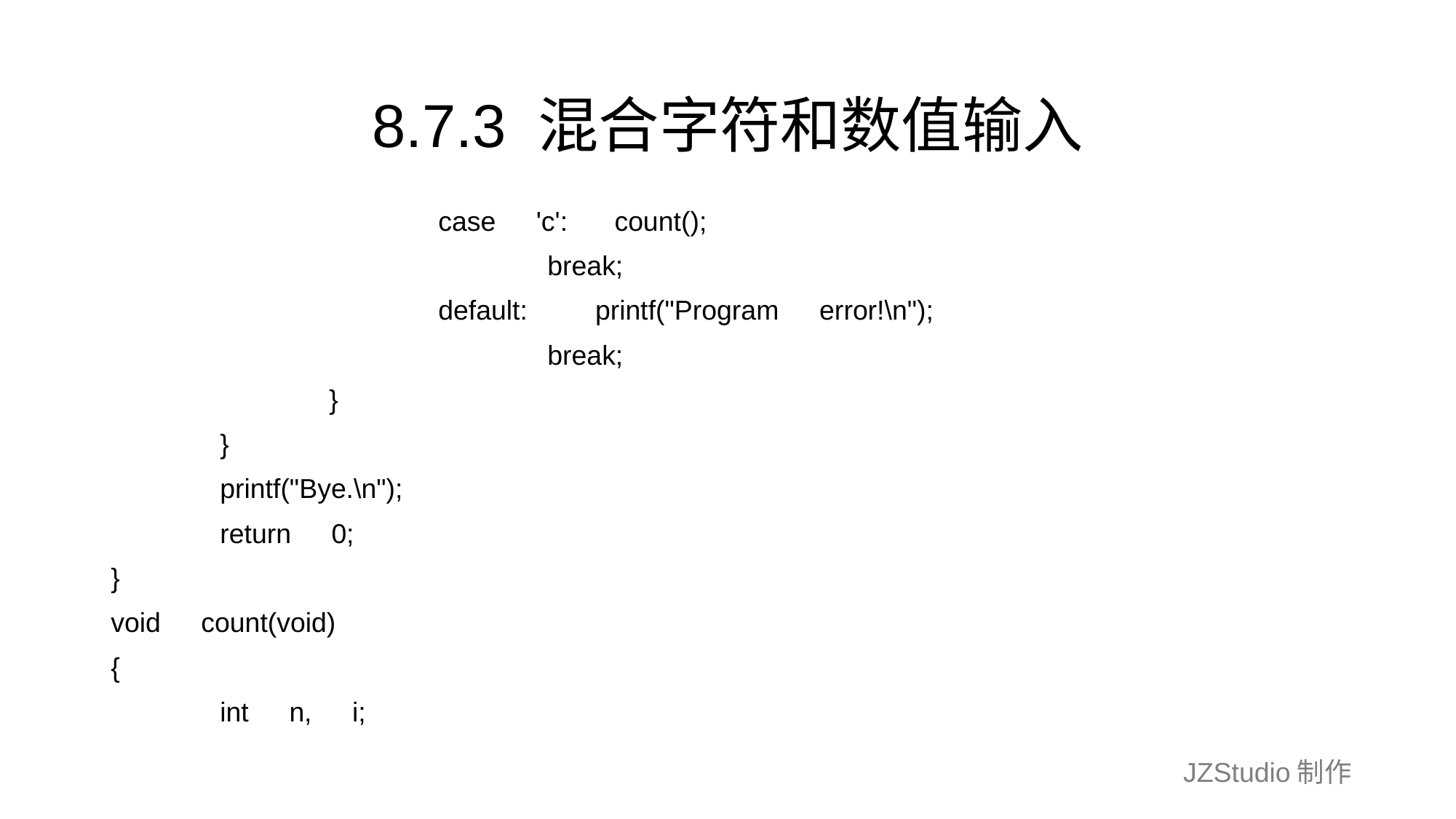

# 8.7.3 混合字符和数值输入
			case　'c':　 count();
				break;
			default:　　printf("Program　error!\n");
				break;
		}
	}
	printf("Bye.\n");
	return　0;
}
void　count(void)
{
	int　n,　i;